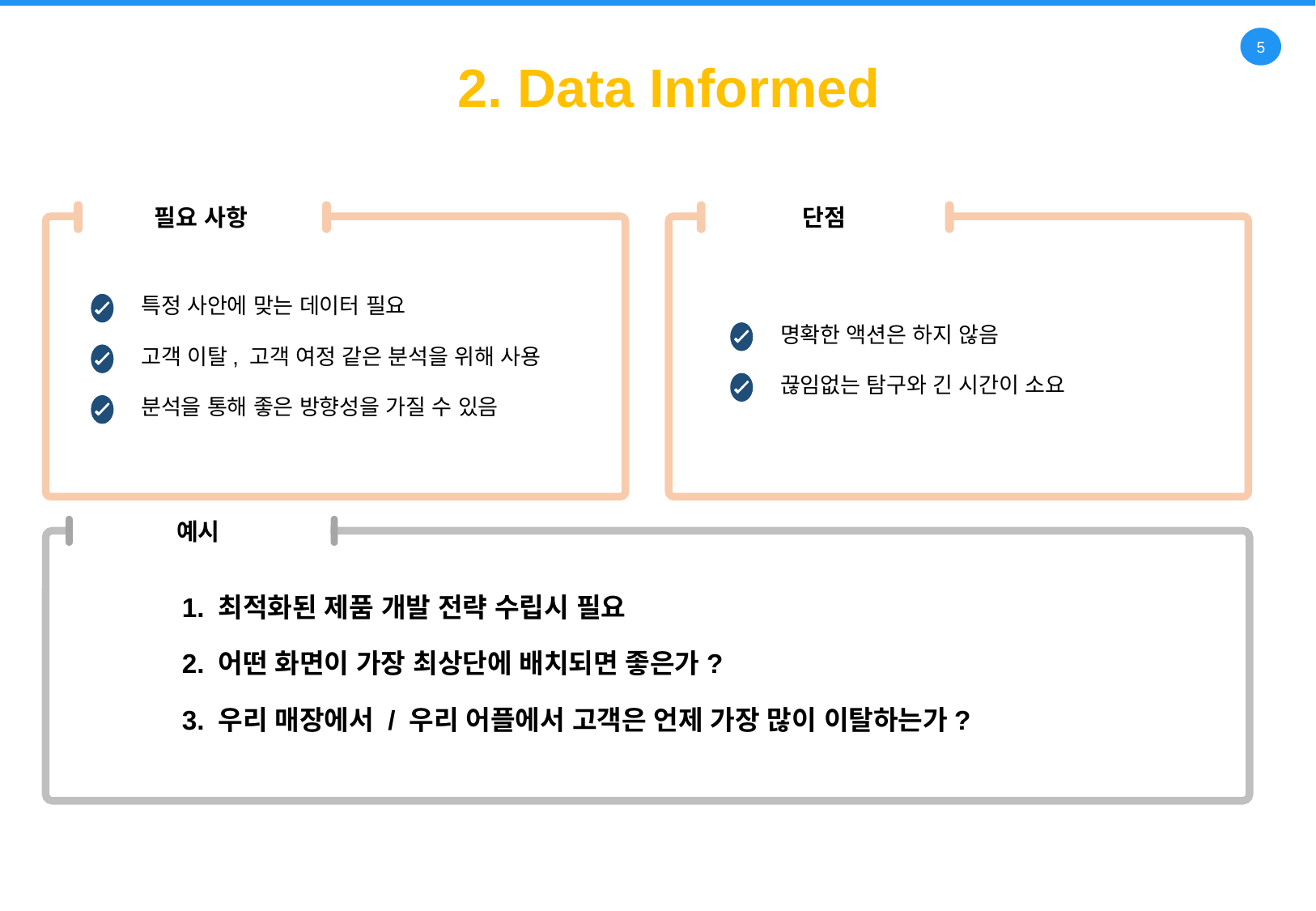

2. Data Informed
필요 사항
단점

특정 사안에 맞는 데이터 필요

명확한 액션은 하지 않음

고객 이탈, 고객 여정 같은 분석을 위해 사용

끊임없는 탐구와 긴 시간이 소요

분석을 통해 좋은 방향성을 가질 수 있음

예시

1. 최적화된 제품 개발 전략 수립시 필요
2. 어떤 화면이 가장 최상단에 배치되면 좋은가?
3. 우리 매장에서 / 우리 어플에서 고객은 언제 가장 많이 이탈하는가?